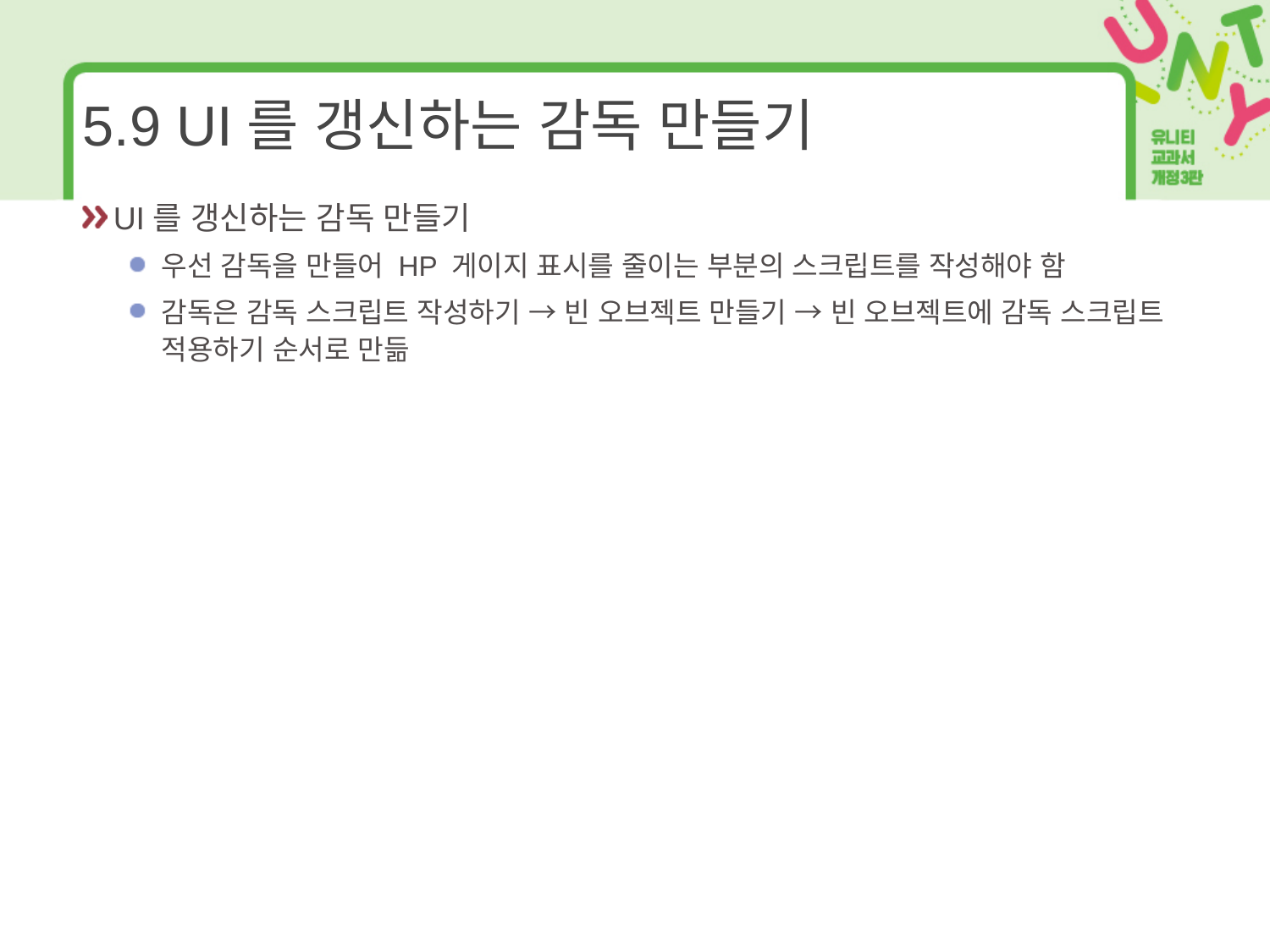

# 5.9 UI를 갱신하는 감독 만들기
UI를 갱신하는 감독 만들기
우선 감독을 만들어 HP 게이지 표시를 줄이는 부분의 스크립트를 작성해야 함
감독은 감독 스크립트 작성하기 → 빈 오브젝트 만들기 → 빈 오브젝트에 감독 스크립트 적용하기 순서로 만듦